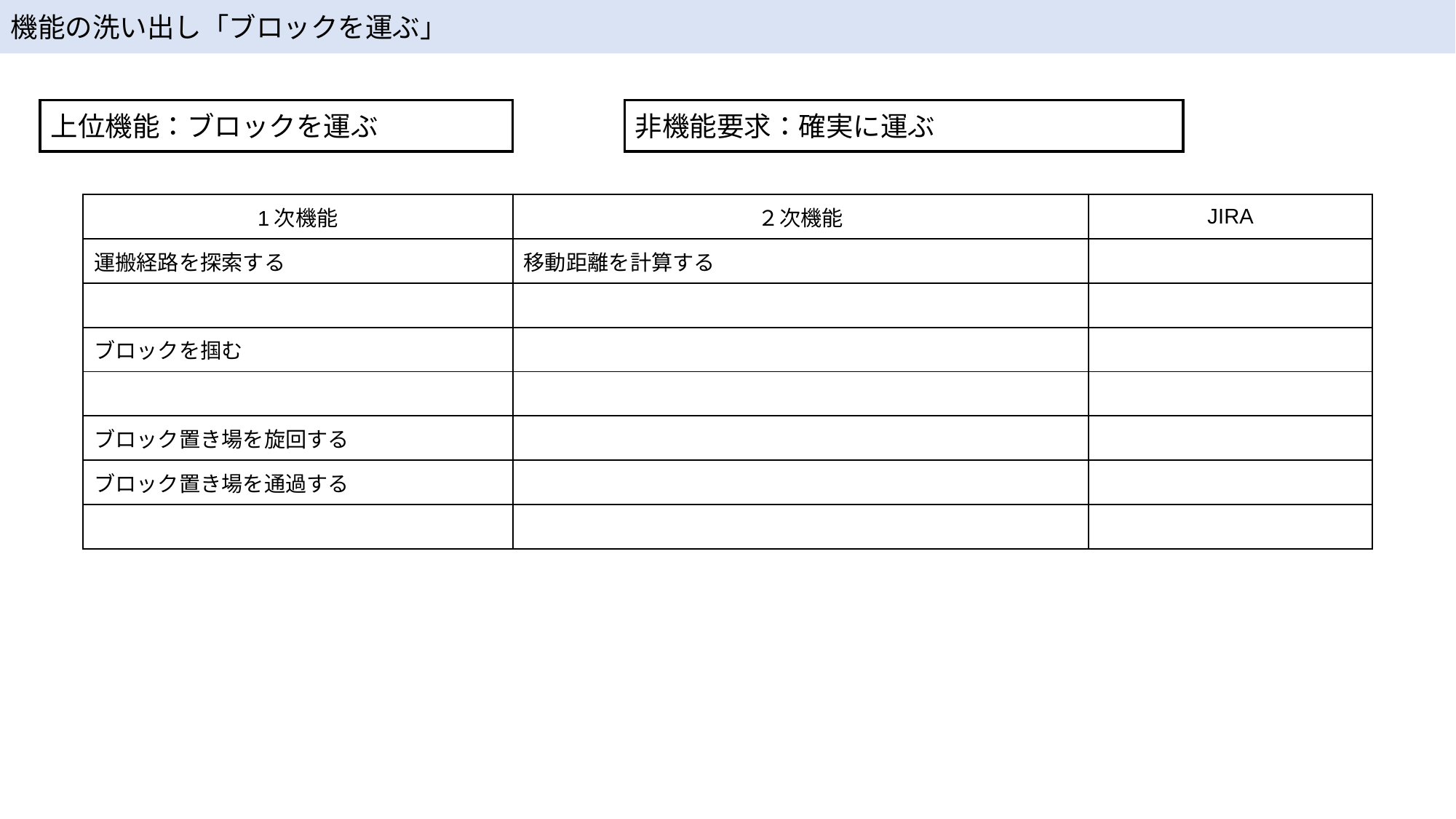

機能の洗い出し「ブロックを運ぶ」
上位機能：ブロックを運ぶ
非機能要求：確実に運ぶ
| 1次機能 | ２次機能 | JIRA |
| --- | --- | --- |
| 運搬経路を探索する | 移動距離を計算する |  |
|  |  |  |
| ブロックを掴む |  |  |
|  |  |  |
| ブロック置き場を旋回する |  |  |
| ブロック置き場を通過する |  |  |
|  |  |  |